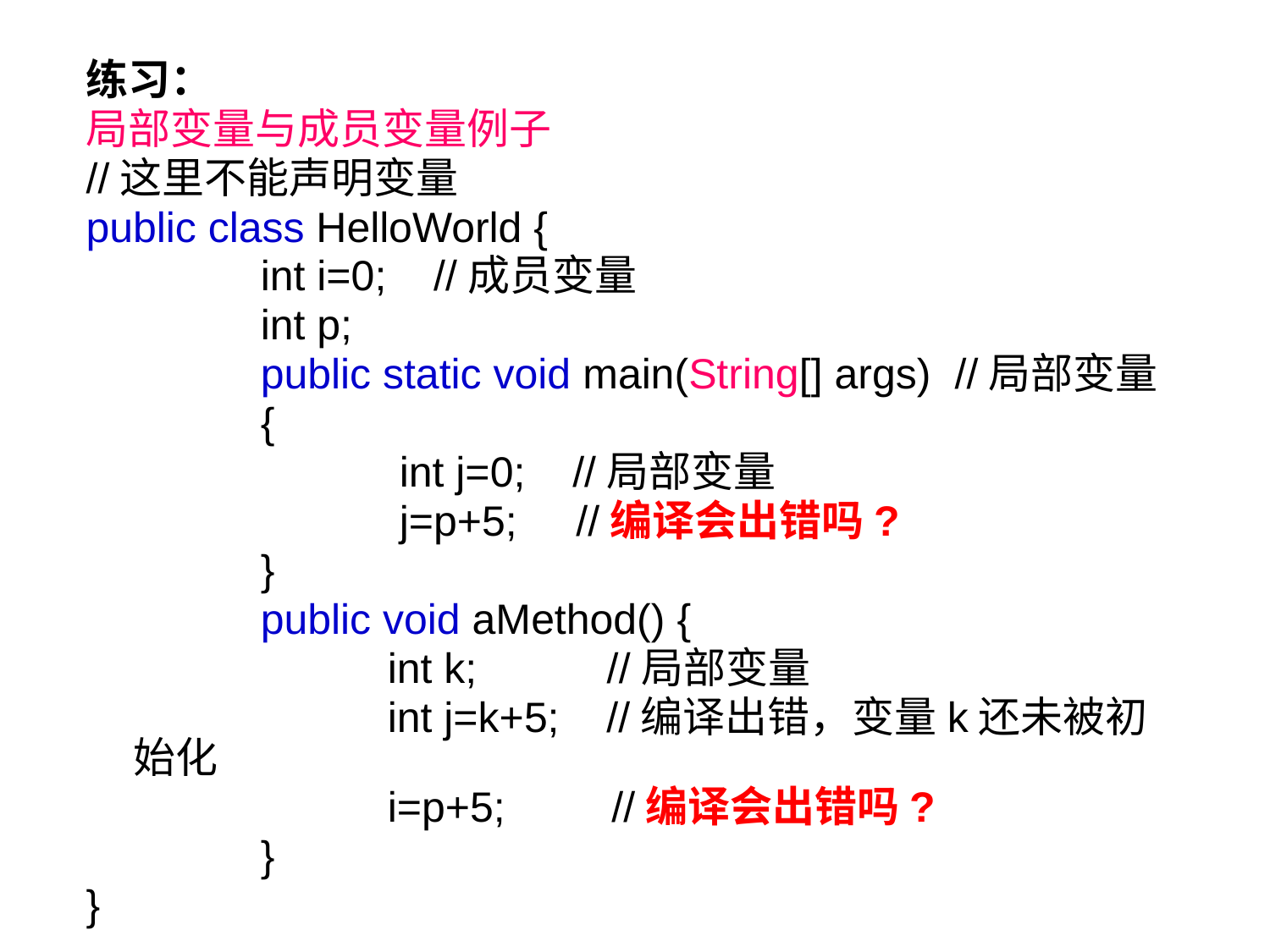

练习：
局部变量与成员变量例子
//这里不能声明变量
public class HelloWorld {
		int i=0;    //成员变量
		int p;
		public static void main(String[] args)  //局部变量
		{
  			 int j=0;    //局部变量
			 j=p+5;     //编译会出错吗?
		}
		public void aMethod() {
			int k;           //局部变量
			int j=k+5;    //编译出错，变量k还未被初始化
			i=p+5;         //编译会出错吗?
		}
}